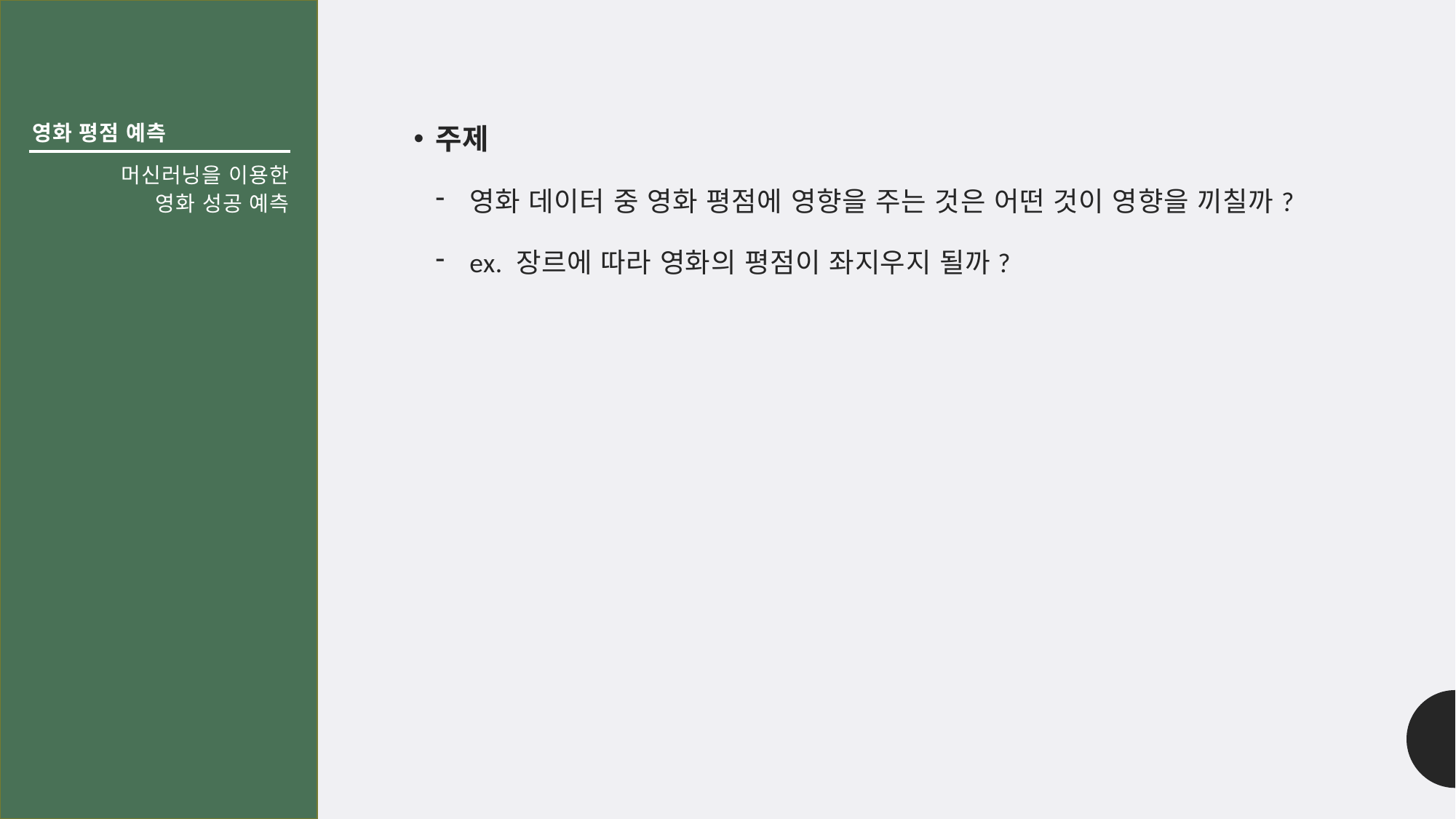

영화 평점 예측
주제
영화 데이터 중 영화 평점에 영향을 주는 것은 어떤 것이 영향을 끼칠까?
ex. 장르에 따라 영화의 평점이 좌지우지 될까?
# 머신러닝을 이용한 영화 성공 예측